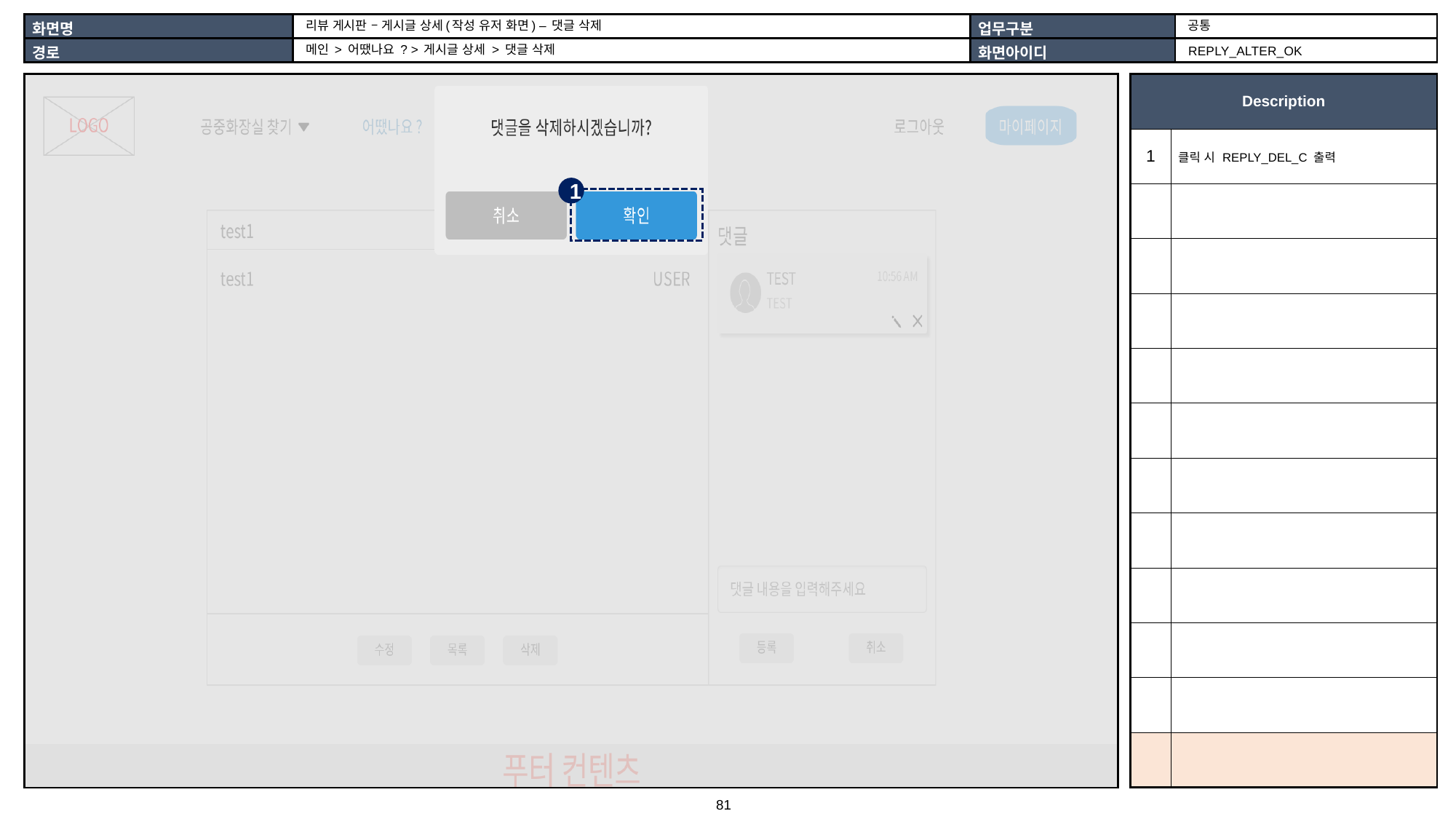

공통
리뷰 게시판 – 게시글 상세(작성 유저 화면) – 댓글 삭제
메인 > 어땠나요 ? > 게시글 상세 > 댓글 삭제
REPLY_ALTER_OK
|  |
| --- |
| Description |  |
| --- | --- |
| 1 | 클릭 시 REPLY\_DEL\_C 출력 |
|  |  |
|  |  |
|  |  |
|  |  |
|  |  |
|  |  |
|  |  |
|  |  |
|  |  |
|  |  |
|  |  |
1